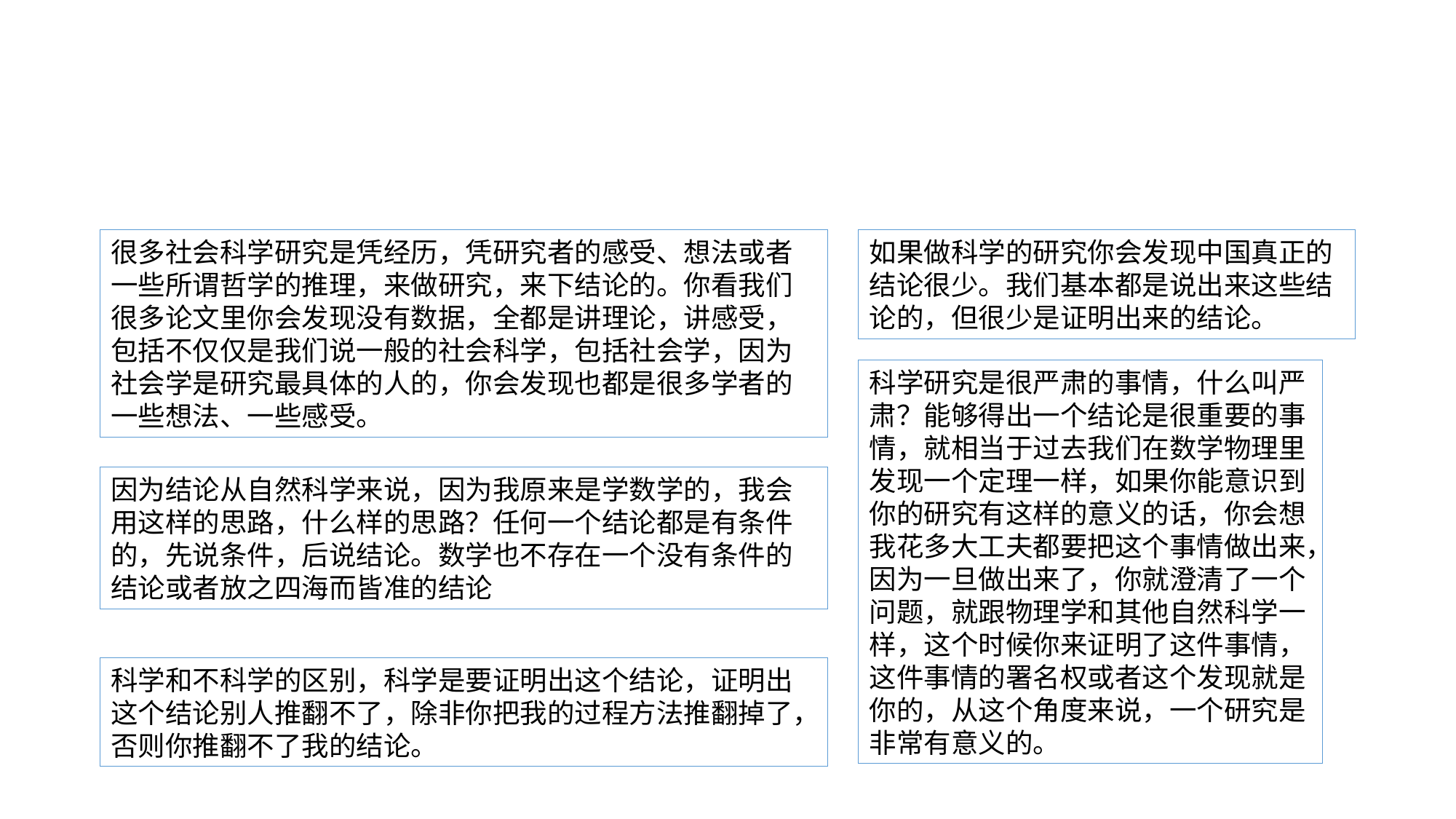

#
很多社会科学研究是凭经历，凭研究者的感受、想法或者一些所谓哲学的推理，来做研究，来下结论的。你看我们很多论文里你会发现没有数据，全都是讲理论，讲感受，包括不仅仅是我们说一般的社会科学，包括社会学，因为社会学是研究最具体的人的，你会发现也都是很多学者的一些想法、一些感受。
如果做科学的研究你会发现中国真正的结论很少。我们基本都是说出来这些结论的，但很少是证明出来的结论。
科学研究是很严肃的事情，什么叫严肃？能够得出一个结论是很重要的事情，就相当于过去我们在数学物理里发现一个定理一样，如果你能意识到你的研究有这样的意义的话，你会想我花多大工夫都要把这个事情做出来，因为一旦做出来了，你就澄清了一个问题，就跟物理学和其他自然科学一样，这个时候你来证明了这件事情，这件事情的署名权或者这个发现就是你的，从这个角度来说，一个研究是非常有意义的。
因为结论从自然科学来说，因为我原来是学数学的，我会用这样的思路，什么样的思路？任何一个结论都是有条件的，先说条件，后说结论。数学也不存在一个没有条件的结论或者放之四海而皆准的结论
科学和不科学的区别，科学是要证明出这个结论，证明出这个结论别人推翻不了，除非你把我的过程方法推翻掉了，否则你推翻不了我的结论。